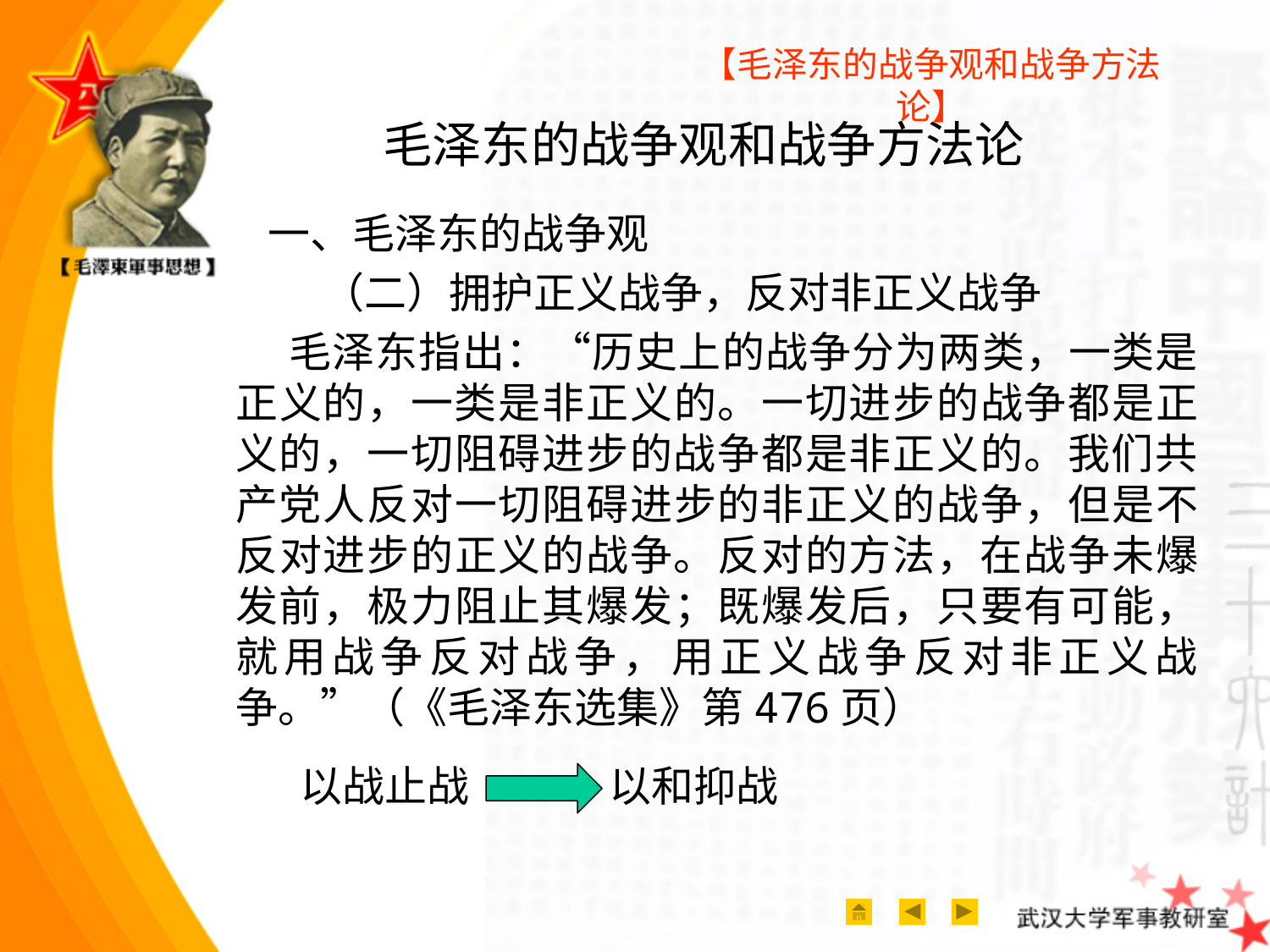

【毛泽东的战争观和战争方法论】
# 毛泽东的战争观和战争方法论
    一、毛泽东的战争观
        （二）拥护正义战争，反对非正义战争
    毛泽东指出：“历史上的战争分为两类，一类是正义的，一类是非正义的。一切进步的战争都是正义的，一切阻碍进步的战争都是非正义的。我们共产党人反对一切阻碍进步的非正义的战争，但是不反对进步的正义的战争。反对的方法，在战争未爆发前，极力阻止其爆发；既爆发后，只要有可能，就用战争反对战争，用正义战争反对非正义战争。”（《毛泽东选集》第476页）

以战止战
以和抑战